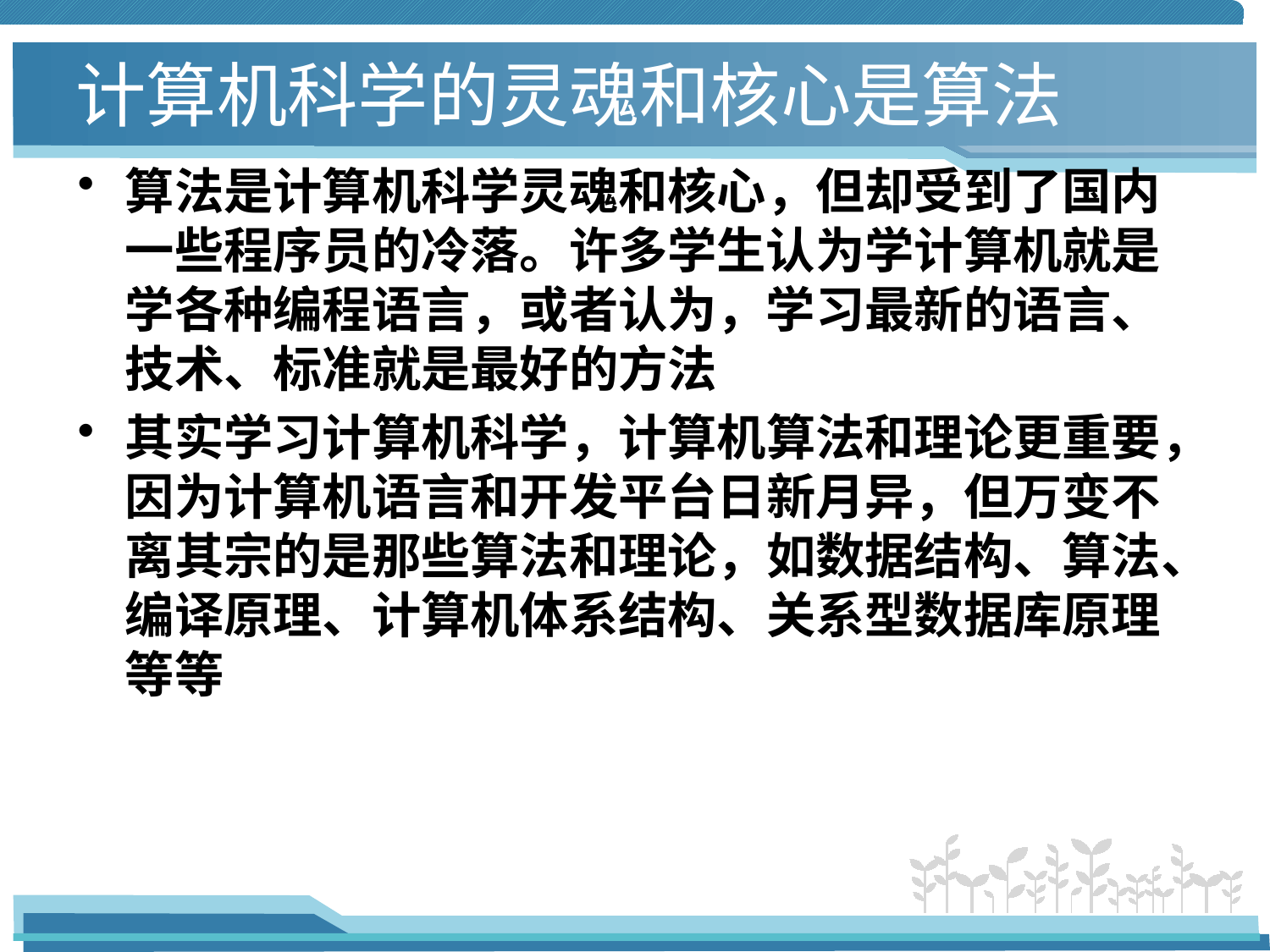

# 计算机科学的灵魂和核心是算法
算法是计算机科学灵魂和核心，但却受到了国内一些程序员的冷落。许多学生认为学计算机就是学各种编程语言，或者认为，学习最新的语言、技术、标准就是最好的方法
其实学习计算机科学，计算机算法和理论更重要，因为计算机语言和开发平台日新月异，但万变不离其宗的是那些算法和理论，如数据结构、算法、编译原理、计算机体系结构、关系型数据库原理等等